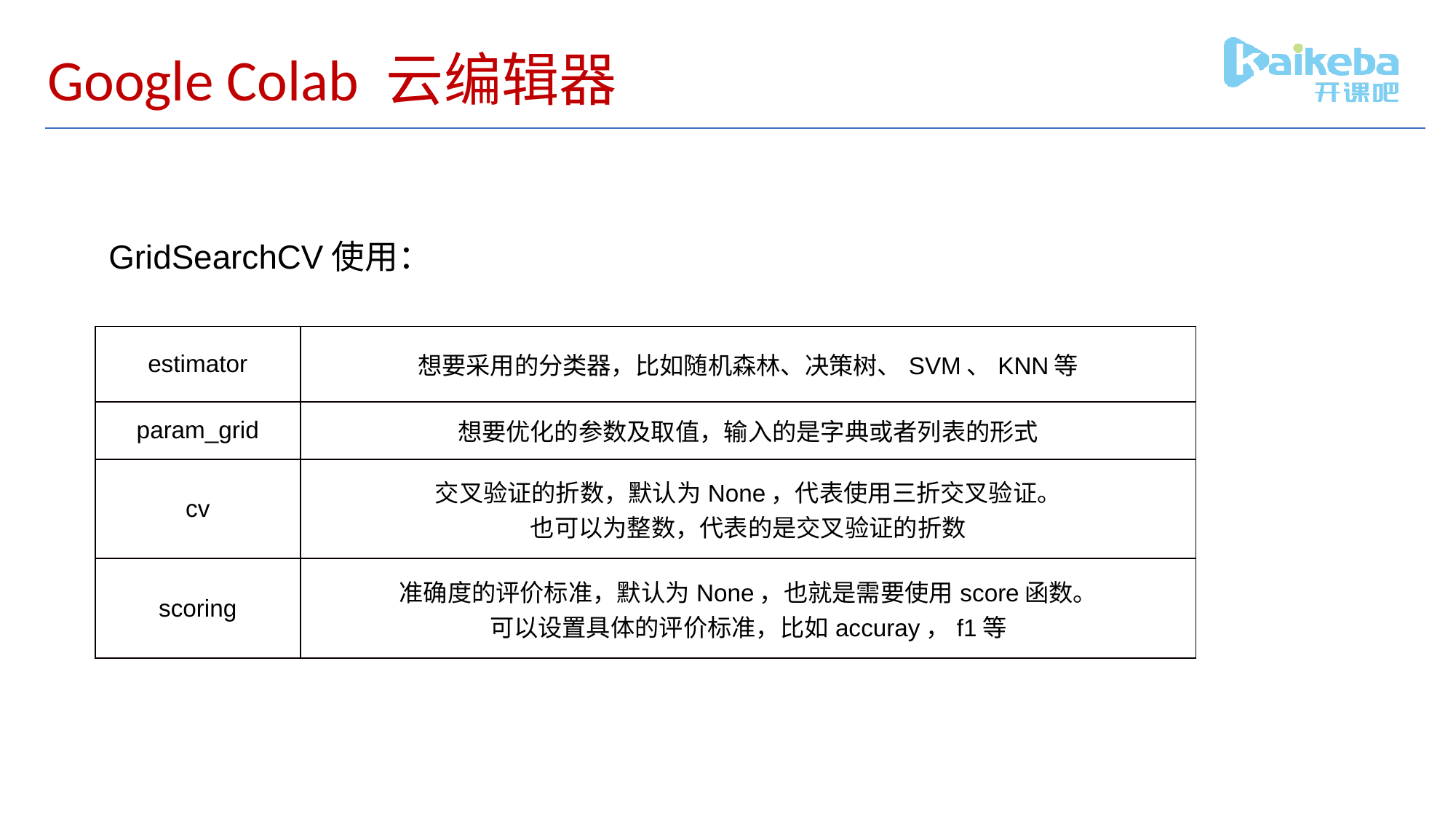

# Google Colab 云编辑器
GridSearchCV使用：

| estimator | 想要采用的分类器，比如随机森林、决策树、SVM、KNN等 |
| --- | --- |
| param\_grid | 想要优化的参数及取值，输入的是字典或者列表的形式 |
| cv | 交叉验证的折数，默认为None，代表使用三折交叉验证。 也可以为整数，代表的是交叉验证的折数 |
| scoring | 准确度的评价标准，默认为None，也就是需要使用score函数。 可以设置具体的评价标准，比如accuray，f1等 |